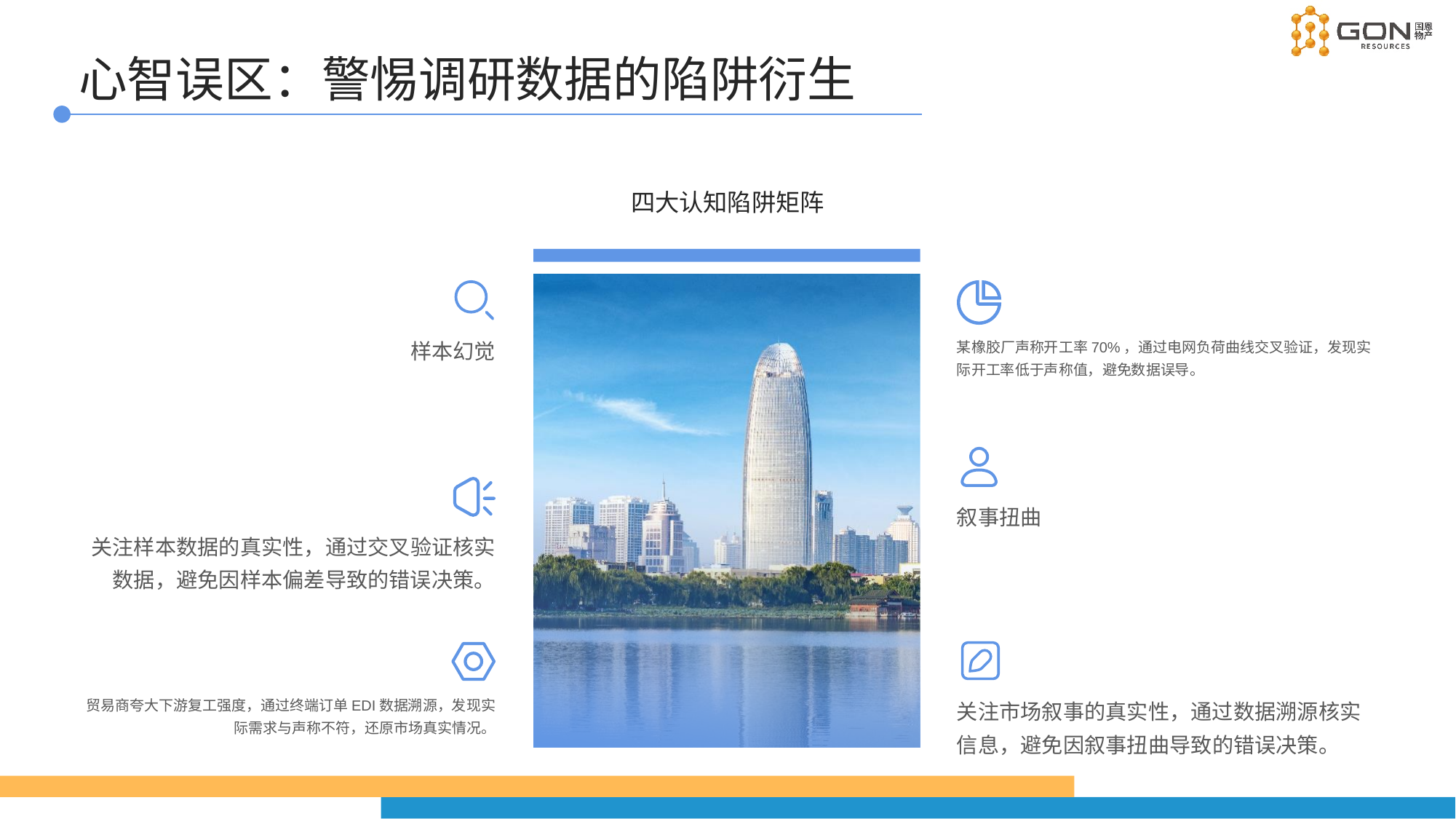

心智误区：警惕调研数据的陷阱衍生

四大认知陷阱矩阵

样本幻觉
某橡胶厂声称开工率70%，通过电网负荷曲线交叉验证，发现实际开工率低于声称值，避免数据误导。

叙事扭曲
关注样本数据的真实性，通过交叉验证核实数据，避免因样本偏差导致的错误决策。

贸易商夸大下游复工强度，通过终端订单EDI数据溯源，发现实际需求与声称不符，还原市场真实情况。
关注市场叙事的真实性，通过数据溯源核实信息，避免因叙事扭曲导致的错误决策。